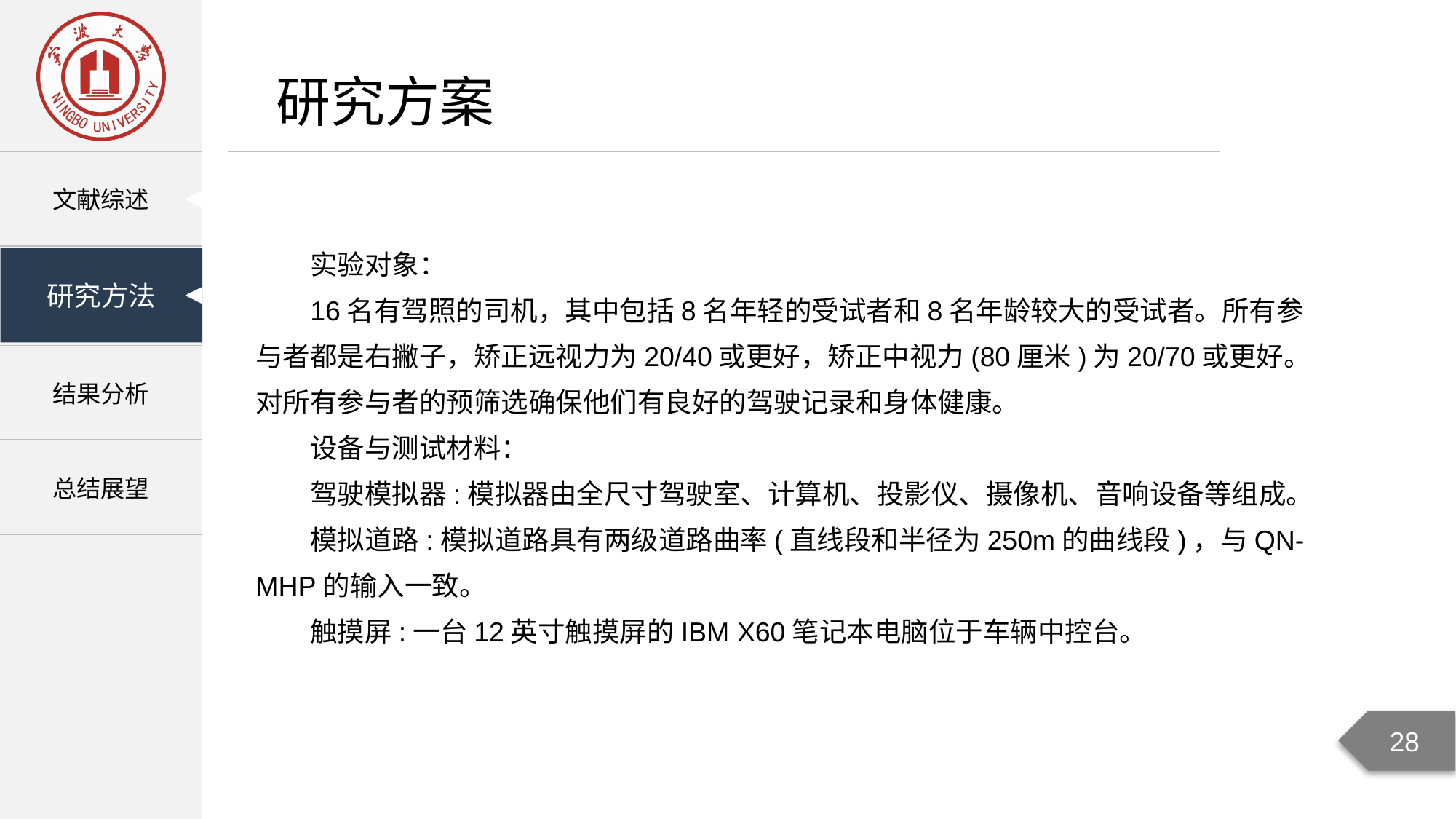

研究方案
实验对象：
16名有驾照的司机，其中包括8名年轻的受试者和8名年龄较大的受试者。所有参与者都是右撇子，矫正远视力为20/40或更好，矫正中视力(80厘米)为20/70或更好。对所有参与者的预筛选确保他们有良好的驾驶记录和身体健康。
设备与测试材料：
驾驶模拟器:模拟器由全尺寸驾驶室、计算机、投影仪、摄像机、音响设备等组成。
模拟道路:模拟道路具有两级道路曲率(直线段和半径为250m的曲线段)，与QN-MHP的输入一致。
触摸屏:一台12英寸触摸屏的IBM X60笔记本电脑位于车辆中控台。